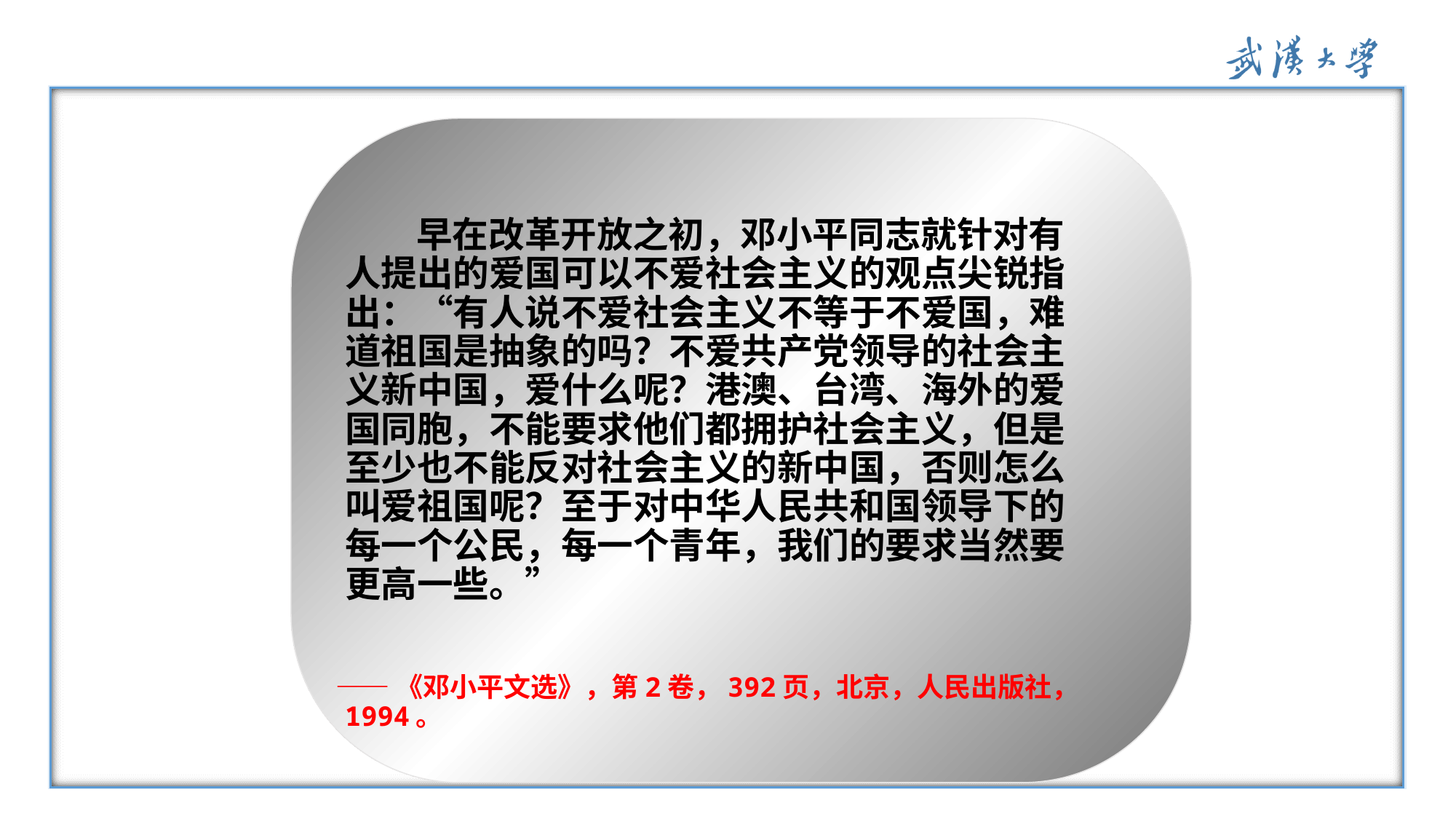

早在改革开放之初，邓小平同志就针对有人提出的爱国可以不爱社会主义的观点尖锐指出：“有人说不爱社会主义不等于不爱国，难道祖国是抽象的吗？不爱共产党领导的社会主义新中国，爱什么呢？港澳、台湾、海外的爱国同胞，不能要求他们都拥护社会主义，但是至少也不能反对社会主义的新中国，否则怎么叫爱祖国呢？至于对中华人民共和国领导下的每一个公民，每一个青年，我们的要求当然要更高一些。”

   ——《邓小平文选》，第2卷，392页，北京，人民出版社，1994。